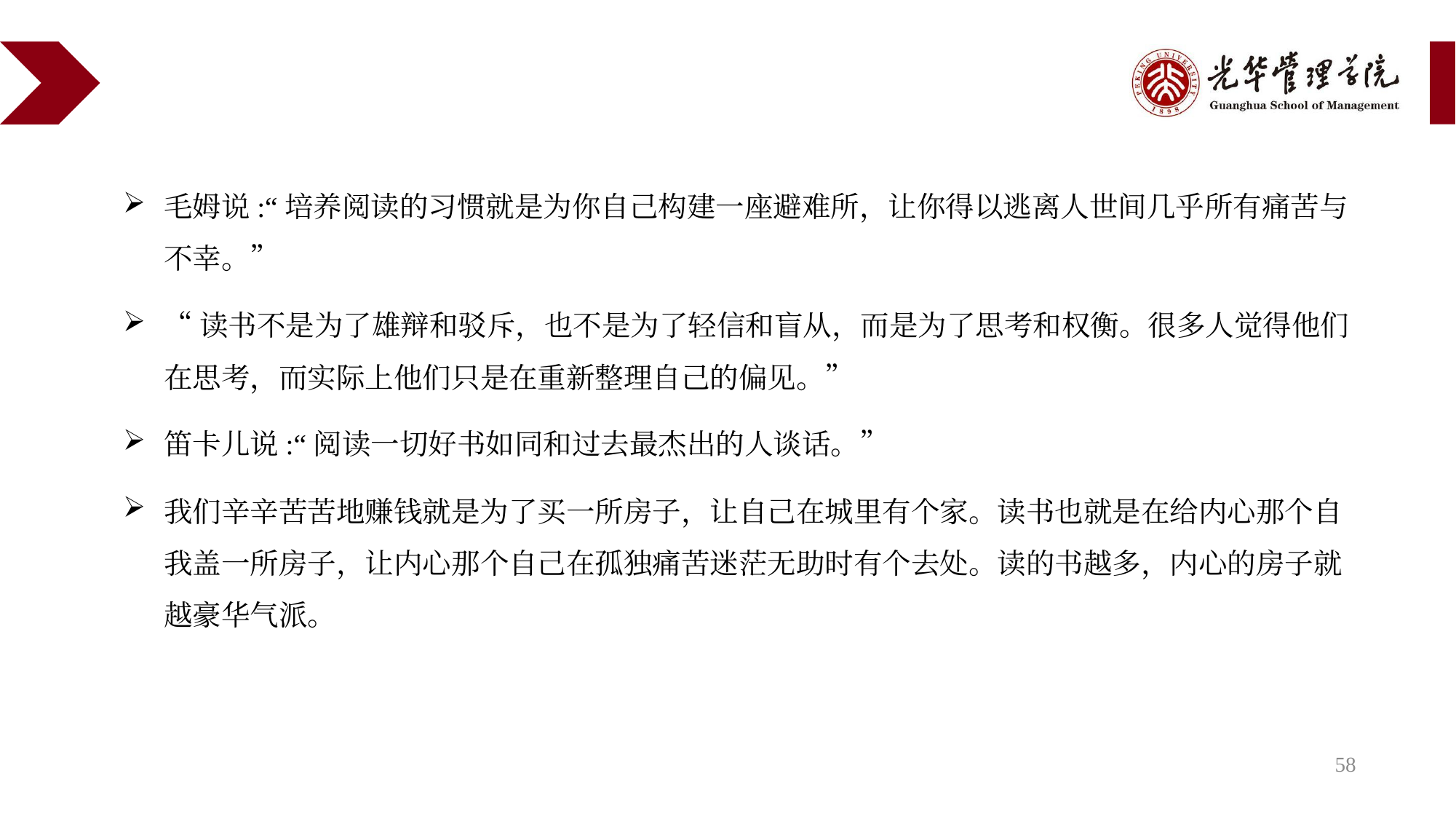

#
毛姆说:“培养阅读的习惯就是为你自己构建一座避难所，让你得以逃离人世间几乎所有痛苦与不幸。”
“读书不是为了雄辩和驳斥，也不是为了轻信和盲从，而是为了思考和权衡。很多人觉得他们在思考，而实际上他们只是在重新整理自己的偏见。”
笛卡儿说:“阅读一切好书如同和过去最杰出的人谈话。”
我们辛辛苦苦地赚钱就是为了买一所房子，让自己在城里有个家。读书也就是在给内心那个自我盖一所房子，让内心那个自己在孤独痛苦迷茫无助时有个去处。读的书越多，内心的房子就越豪华气派。
58